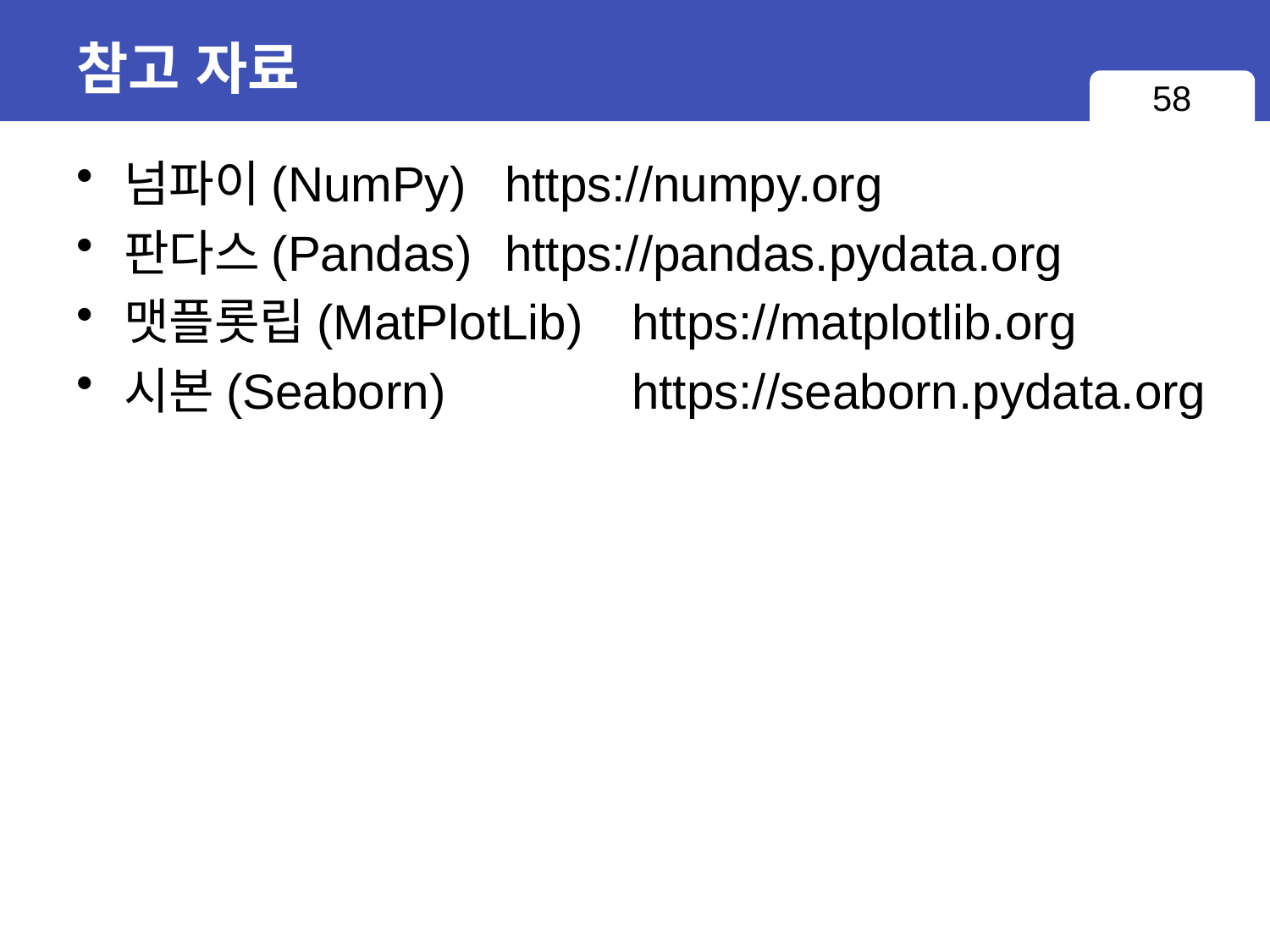

# 참고 자료
58
넘파이(NumPy)	https://numpy.org
판다스(Pandas)	https://pandas.pydata.org
맷플롯립(MatPlotLib)	https://matplotlib.org
시본(Seaborn)		https://seaborn.pydata.org